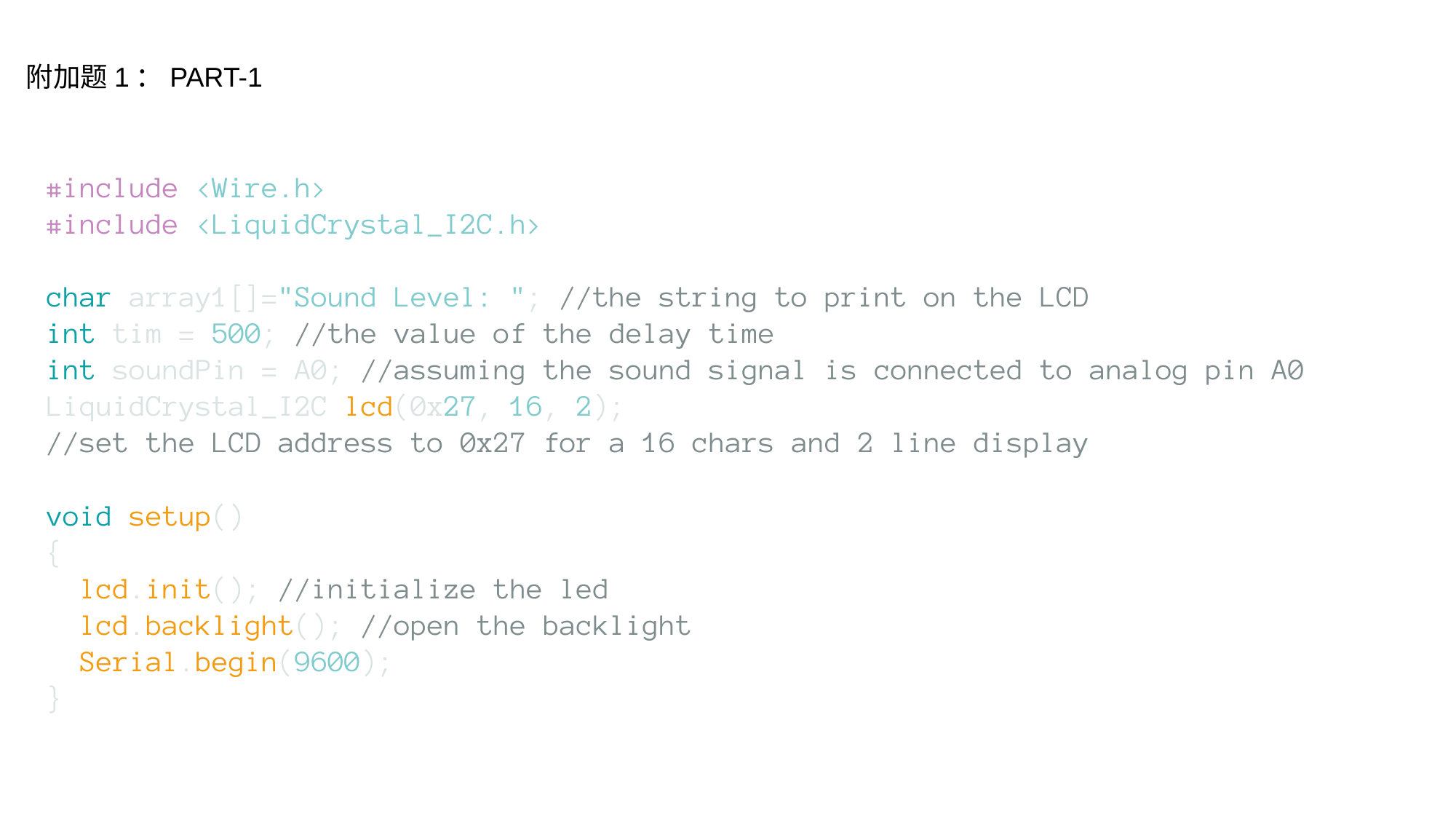

附加题1：PART-1
#include <Wire.h>
#include <LiquidCrystal_I2C.h>
char array1[]="Sound Level: "; //the string to print on the LCD
int tim = 500; //the value of the delay time
int soundPin = A0; //assuming the sound signal is connected to analog pin A0
LiquidCrystal_I2C lcd(0x27, 16, 2);
//set the LCD address to 0x27 for a 16 chars and 2 line display
void setup()
{
  lcd.init(); //initialize the led
  lcd.backlight(); //open the backlight
  Serial.begin(9600);
}